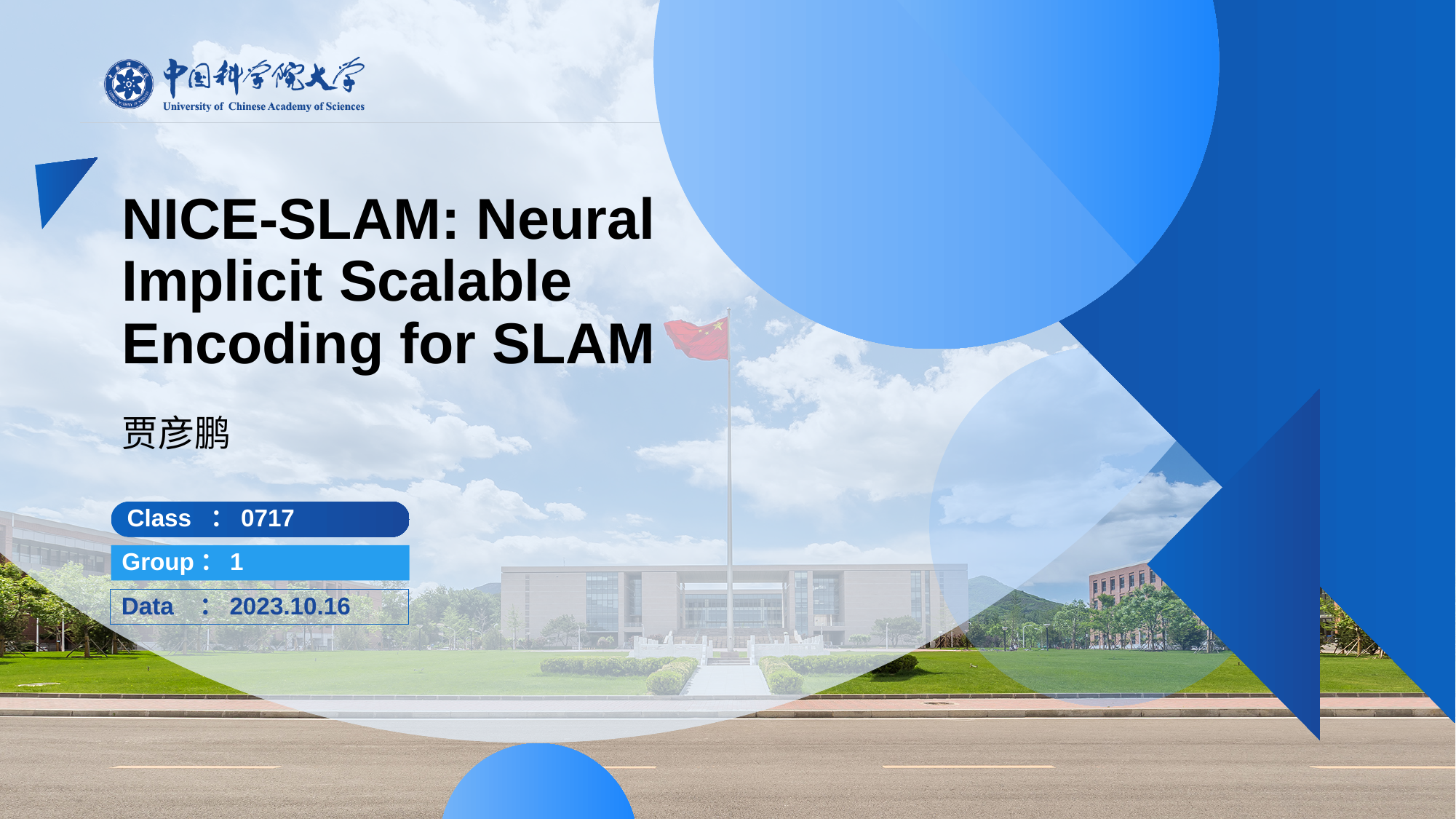

# NICE-SLAM: Neural Implicit Scalable Encoding for SLAM
贾彦鹏
Class  ：0717
Group：1
Data   ：2023.10.16